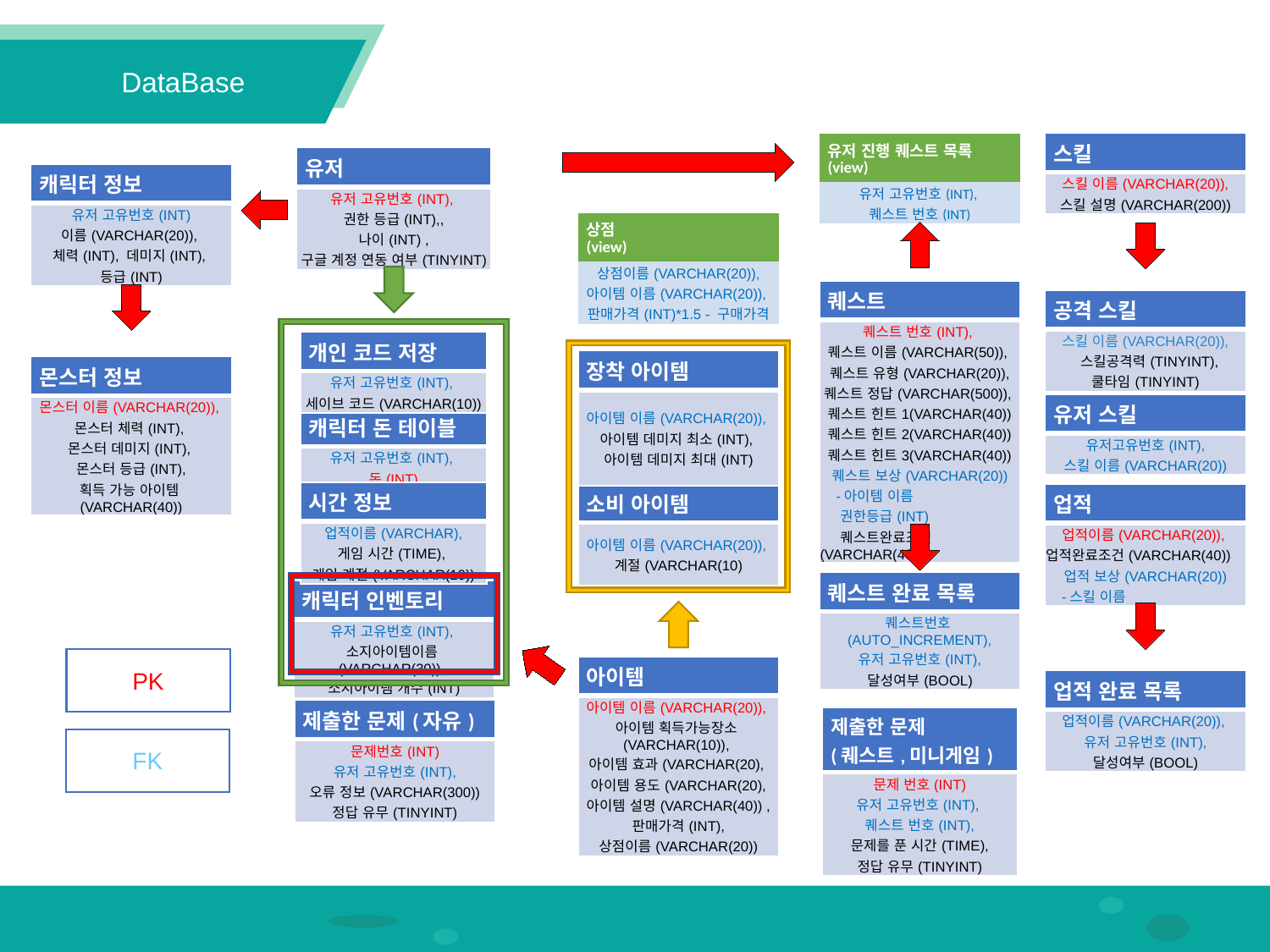

DataBase
| 스킬 |
| --- |
| 스킬 이름(VARCHAR(20)), 스킬 설명(VARCHAR(200)) |
| 유저 진행 퀘스트 목록 (view) |
| --- |
| 유저 고유번호(INT), 퀘스트 번호(INT) |

| 유저 |
| --- |
| 유저 고유번호(INT), 권한 등급(INT),, 나이(INT) , 구글 계정 연동 여부(TINYINT) |
| 캐릭터 정보 |
| --- |
| 유저 고유번호(INT) 이름(VARCHAR(20)), 체력(INT), 데미지(INT), 등급(INT) |

| 상점 (view) |
| --- |
| 상점이름(VARCHAR(20)), 아이템 이름(VARCHAR(20)), 판매가격(INT)\*1.5 - 구매가격 |

| 퀘스트 |
| --- |
| 퀘스트 번호(INT), 퀘스트 이름(VARCHAR(50)), 퀘스트 유형(VARCHAR(20)), 퀘스트 정답(VARCHAR(500)), 퀘스트 힌트1(VARCHAR(40)) 퀘스트 힌트2(VARCHAR(40)) 퀘스트 힌트3(VARCHAR(40)) 퀘스트 보상(VARCHAR(20)) -아이템 이름 권한등급(INT) 퀘스트완료조건(VARCHAR(40)) |

| 공격 스킬 |
| --- |
| 스킬 이름(VARCHAR(20)), 스킬공격력(TINYINT), 쿨타임(TINYINT) |

| 개인 코드 저장 |
| --- |
| 유저 고유번호(INT), 세이브 코드(VARCHAR(10)) |

| 장착 아이템 |
| --- |
| 아이템 이름(VARCHAR(20)), 아이템 데미지 최소(INT), 아이템 데미지 최대(INT) |
| 몬스터 정보 |
| --- |
| 몬스터 이름(VARCHAR(20)), 몬스터 체력(INT), 몬스터 데미지(INT), 몬스터 등급(INT), 획득 가능 아이템(VARCHAR(40)) |
| 유저 스킬 |
| --- |
| 유저고유번호(INT), 스킬 이름(VARCHAR(20)) |
| 캐릭터 돈 테이블 |
| --- |
| 유저 고유번호(INT), 돈(INT) |
| 시간 정보 |
| --- |
| 업적이름(VARCHAR), 게임 시간(TIME), 게임 계절(VARCHAR(10)) |
| 소비 아이템 |
| --- |
| 아이템 이름(VARCHAR(20)), 계절(VARCHAR(10) |
| 업적 |
| --- |
| 업적이름(VARCHAR(20)), 업적완료조건(VARCHAR(40)) 업적 보상(VARCHAR(20)) -스킬 이름 |

| 퀘스트 완료 목록 |
| --- |
| 퀘스트번호(AUTO\_INCREMENT), 유저 고유번호(INT), 달성여부(BOOL) |

| 캐릭터 인벤토리 |
| --- |
| 유저 고유번호(INT), 소지아이템이름(VARCHAR(30)), 소지아이템 개수(INT) |

PK
| 아이템 |
| --- |
| 아이템 이름(VARCHAR(20)), 아이템 획득가능장소(VARCHAR(10)), 아이템 효과(VARCHAR(20), 아이템 용도(VARCHAR(20), 아이템 설명(VARCHAR(40)) , 판매가격(INT), 상점이름(VARCHAR(20)) |
| 업적 완료 목록 |
| --- |
| 업적이름(VARCHAR(20)), 유저 고유번호(INT), 달성여부(BOOL) |
| 제출한 문제(자유) |
| --- |
| 문제번호(INT) 유저 고유번호(INT), 오류 정보(VARCHAR(300)) 정답 유무(TINYINT) |
| 제출한 문제 (퀘스트,미니게임) |
| --- |
| 문제 번호(INT) 유저 고유번호(INT), 퀘스트 번호(INT), 문제를 푼 시간(TIME), 정답 유무(TINYINT) |
FK